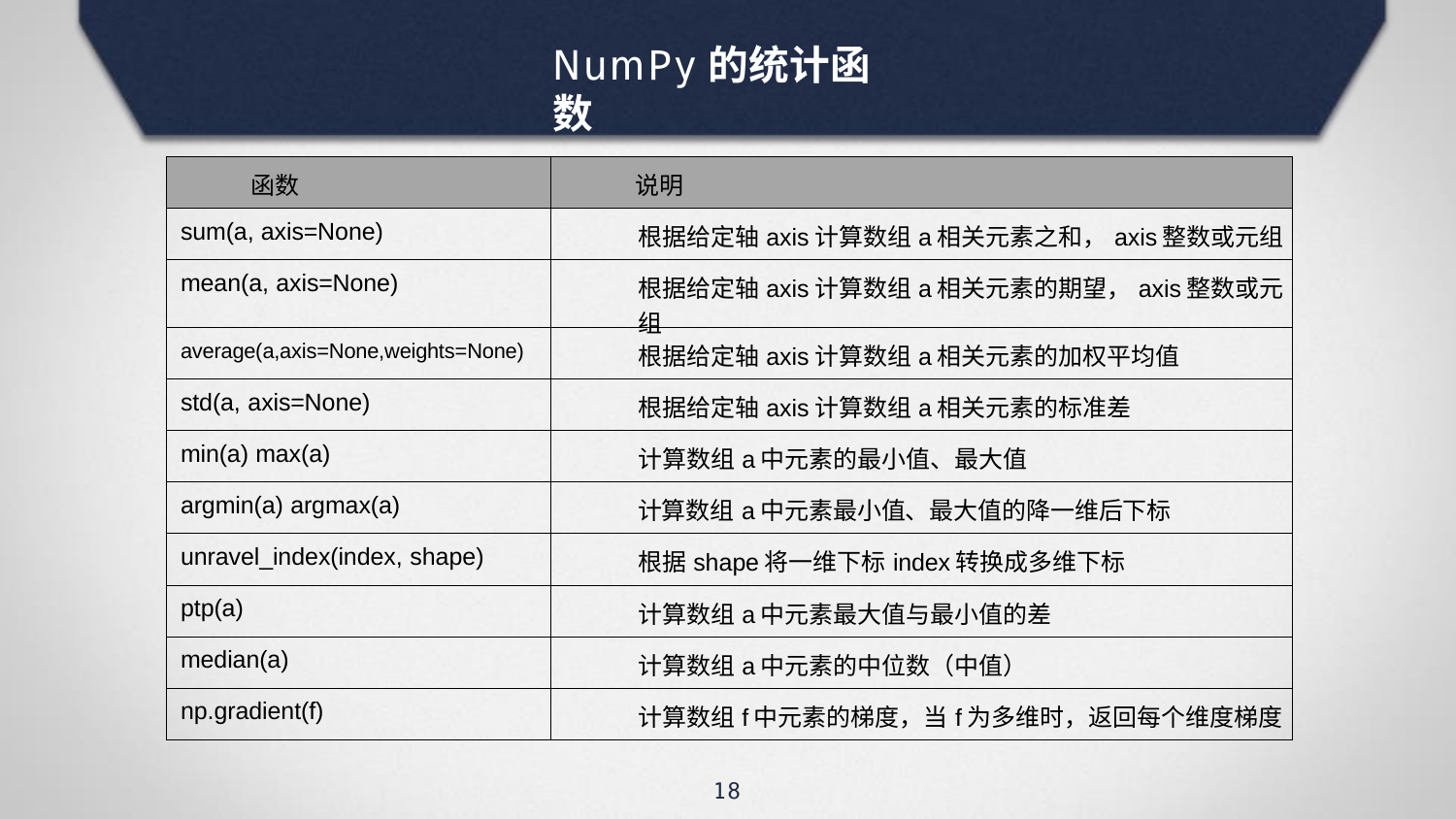

# NumPy的统计函数
| 函数 | 说明 |
| --- | --- |
| sum(a, axis=None) | 根据给定轴axis计算数组a相关元素之和，axis整数或元组 |
| mean(a, axis=None) | 根据给定轴axis计算数组a相关元素的期望，axis整数或元组 |
| average(a,axis=None,weights=None) | 根据给定轴axis计算数组a相关元素的加权平均值 |
| std(a, axis=None) | 根据给定轴axis计算数组a相关元素的标准差 |
| min(a) max(a) | 计算数组a中元素的最小值、最大值 |
| argmin(a) argmax(a) | 计算数组a中元素最小值、最大值的降一维后下标 |
| unravel\_index(index, shape) | 根据shape将一维下标index转换成多维下标 |
| ptp(a) | 计算数组a中元素最大值与最小值的差 |
| median(a) | 计算数组a中元素的中位数（中值） |
| np.gradient(f) | 计算数组f中元素的梯度，当f为多维时，返回每个维度梯度 |
18